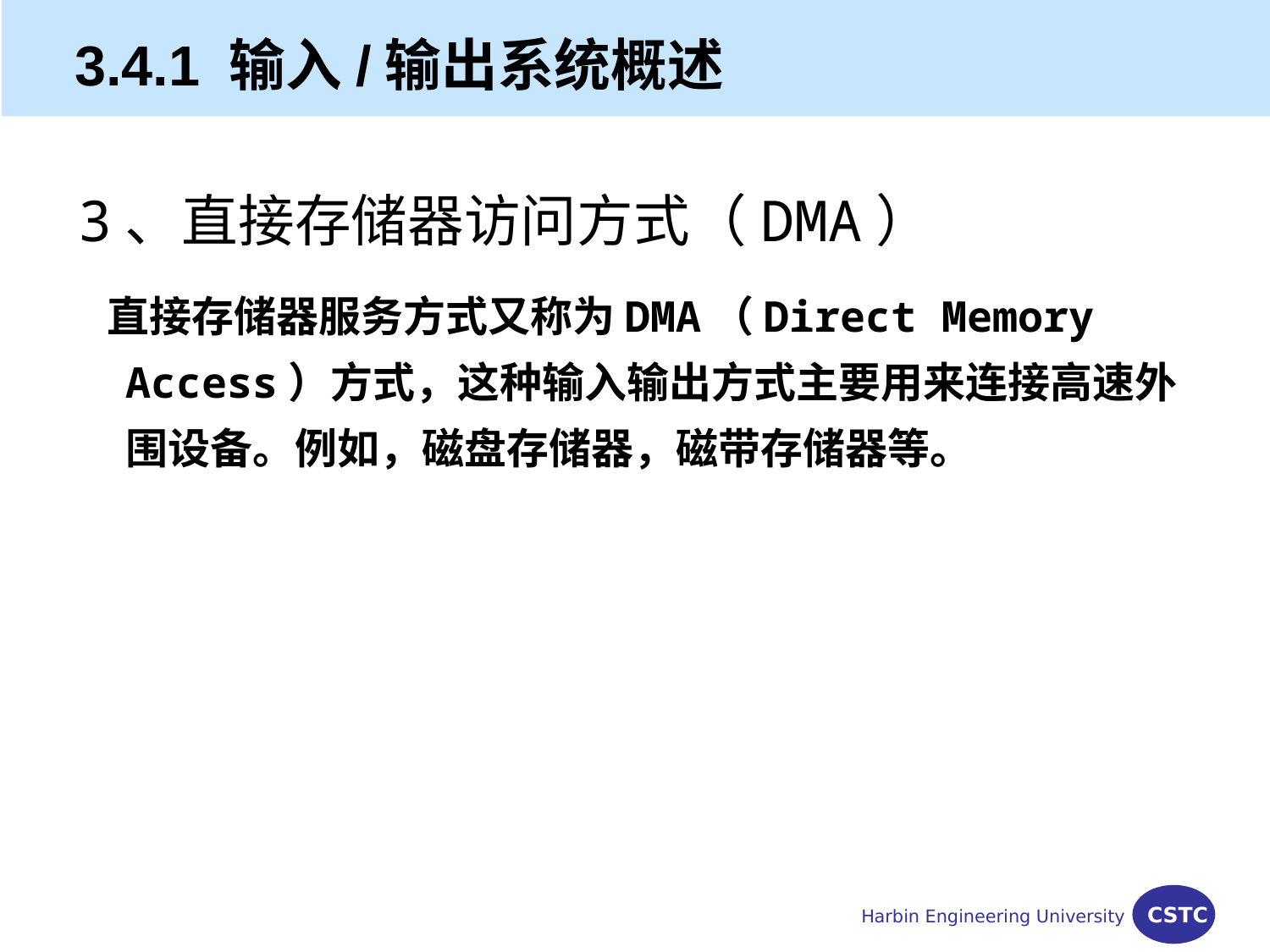

# 3.4.1 输入/输出系统概述
3、直接存储器访问方式（DMA）
  直接存储器服务方式又称为DMA（Direct Memory Access）方式，这种输入输出方式主要用来连接高速外围设备。例如，磁盘存储器，磁带存储器等。
Harbin Engineering University